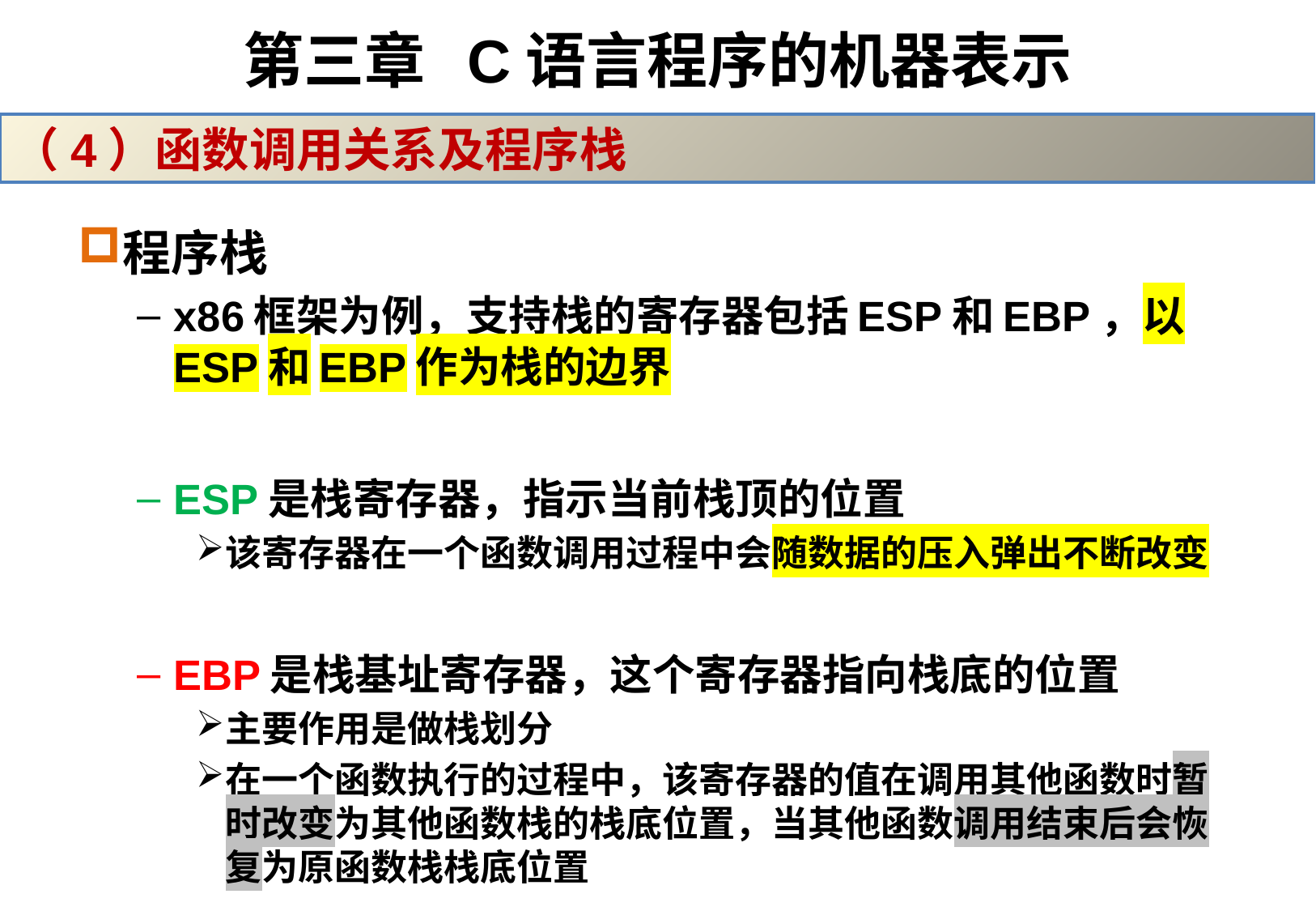

# 第三章  C语言程序的机器表示
（4）函数调用关系及程序栈
程序栈
x86框架为例，支持栈的寄存器包括ESP和EBP，以ESP和EBP作为栈的边界

ESP是栈寄存器，指示当前栈顶的位置
该寄存器在一个函数调用过程中会随数据的压入弹出不断改变

EBP是栈基址寄存器，这个寄存器指向栈底的位置
主要作用是做栈划分
在一个函数执行的过程中，该寄存器的值在调用其他函数时暂时改变为其他函数栈的栈底位置，当其他函数调用结束后会恢复为原函数栈栈底位置